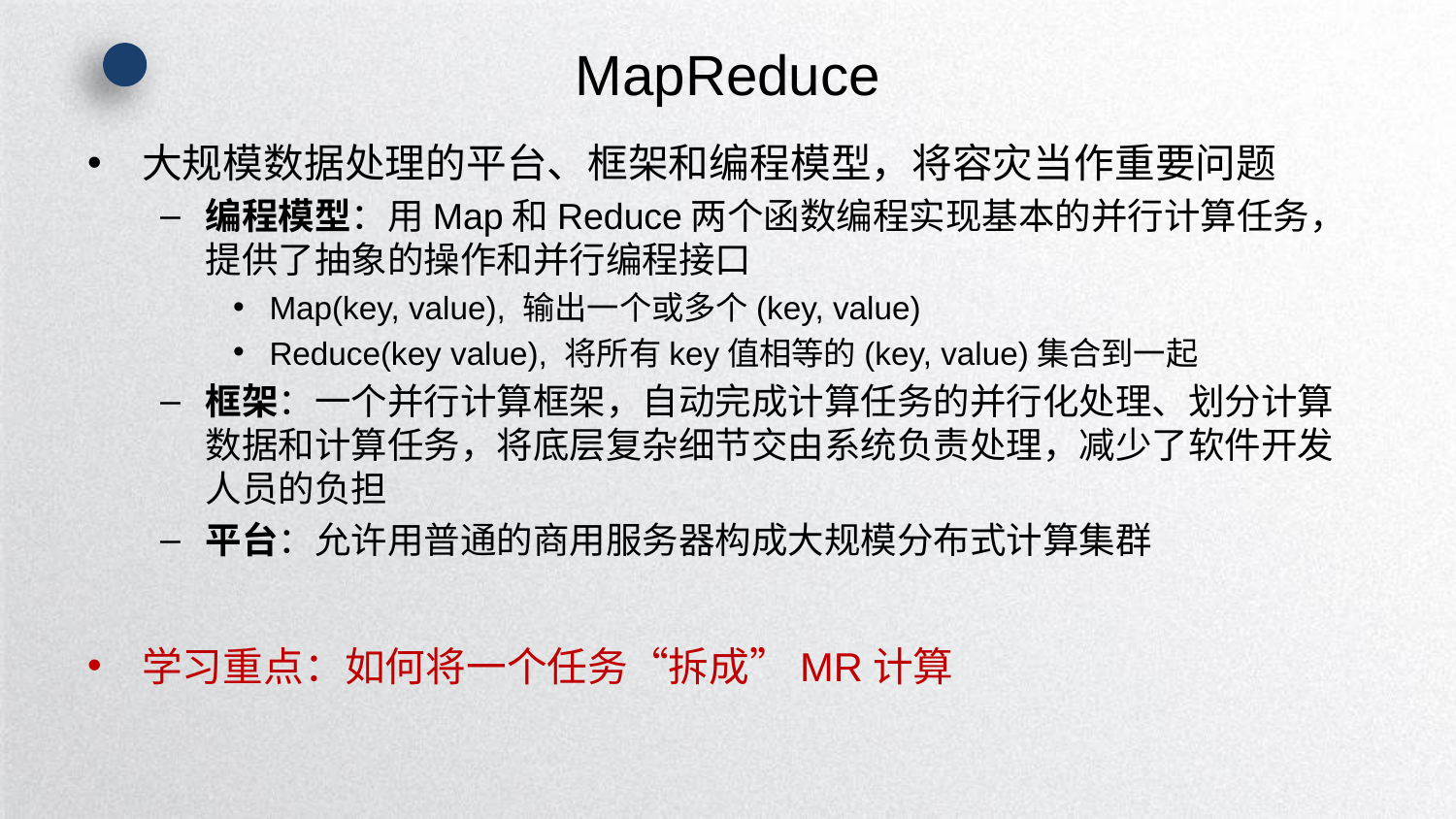

# MapReduce
大规模数据处理的平台、框架和编程模型，将容灾当作重要问题
编程模型：用Map和Reduce两个函数编程实现基本的并行计算任务，提供了抽象的操作和并行编程接口
Map(key, value), 输出一个或多个(key, value)
Reduce(key value), 将所有key值相等的(key, value)集合到一起
框架：一个并行计算框架，自动完成计算任务的并行化处理、划分计算数据和计算任务，将底层复杂细节交由系统负责处理，减少了软件开发人员的负担
平台：允许用普通的商用服务器构成大规模分布式计算集群

学习重点：如何将一个任务“拆成”MR计算

70